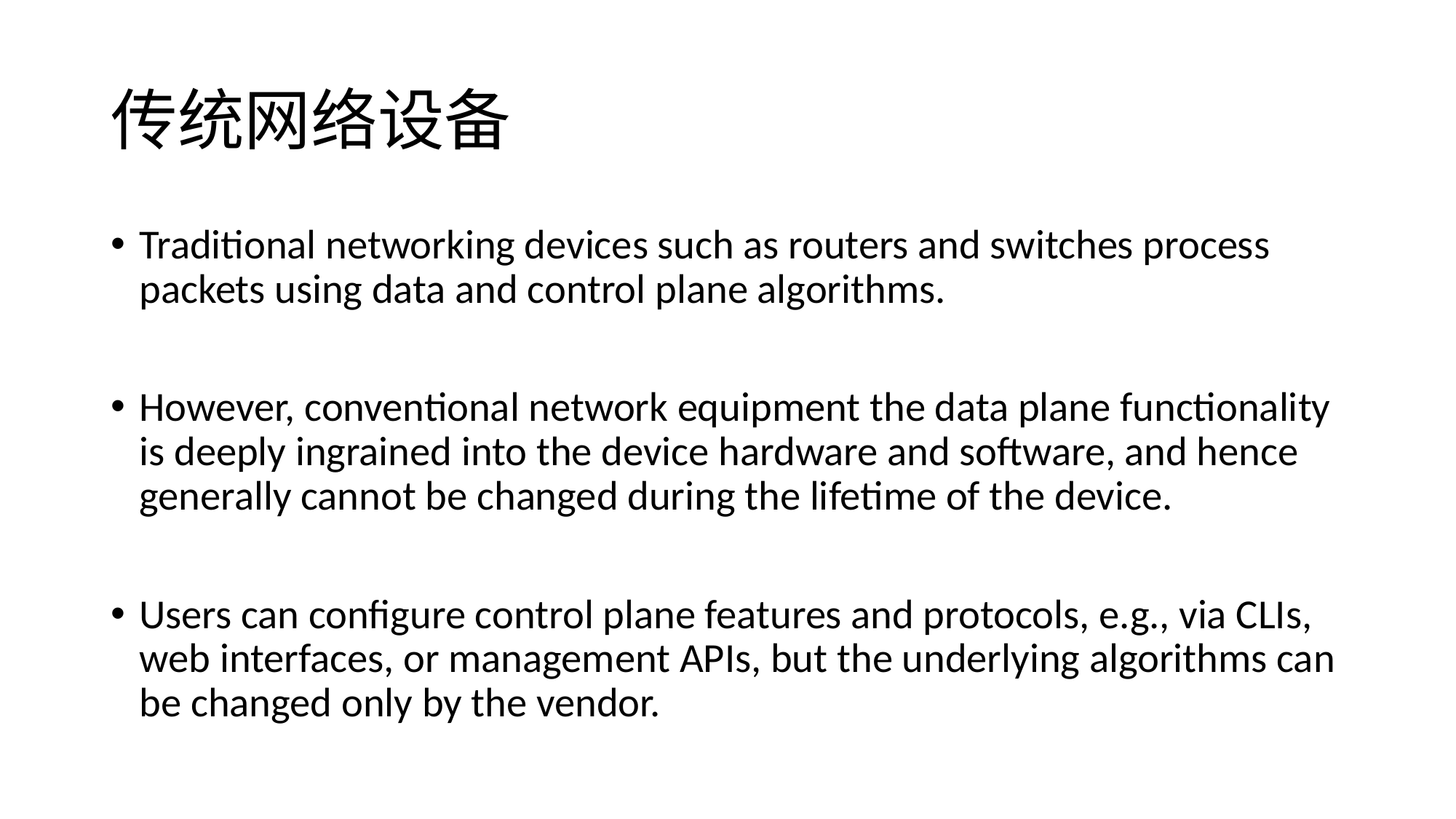

# 传统网络设备
Traditional networking devices such as routers and switches process packets using data and control plane algorithms.

However, conventional network equipment the data plane functionality is deeply ingrained into the device hardware and software, and hence generally cannot be changed during the lifetime of the device.

Users can configure control plane features and protocols, e.g., via CLIs, web interfaces, or management APIs, but the underlying algorithms can be changed only by the vendor.